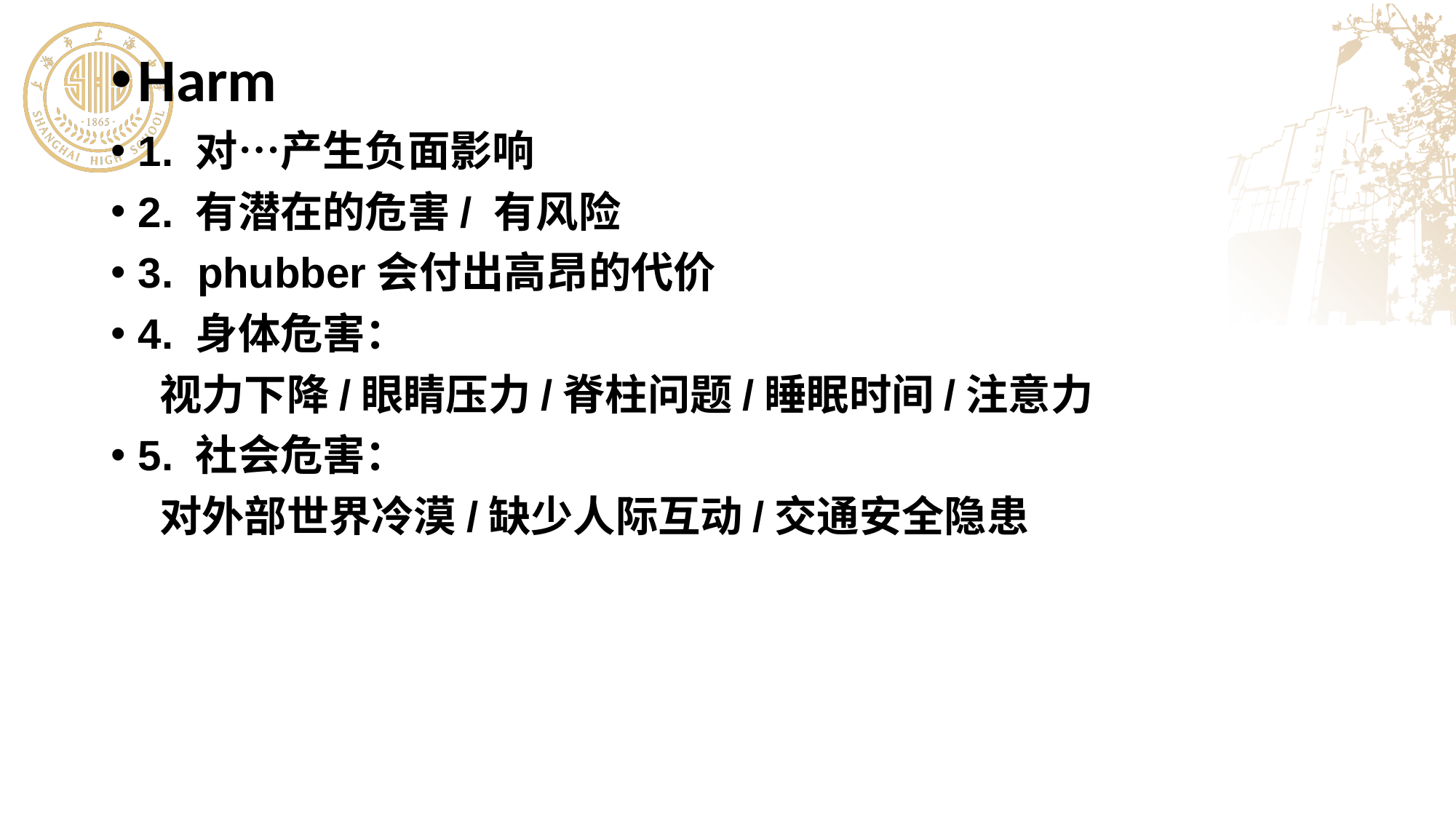

Harm
1. 对…产生负面影响
2. 有潜在的危害/ 有风险
3.  phubber会付出高昂的代价
4. 身体危害：
    视力下降/眼睛压力/脊柱问题/睡眠时间/注意力
5. 社会危害：
    对外部世界冷漠/缺少人际互动/交通安全隐患
#